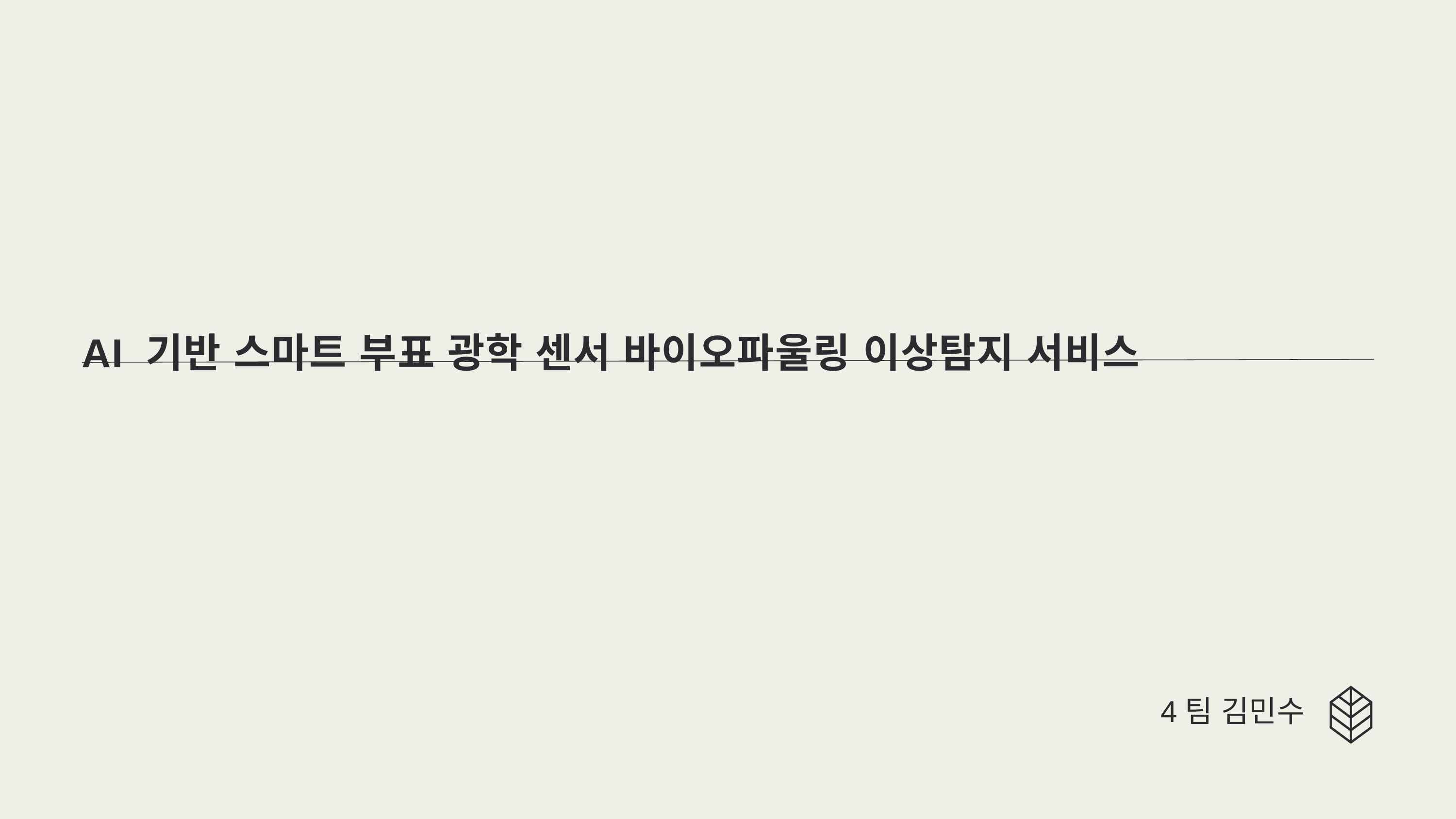

AI 기반 스마트 부표 광학 센서 바이오파울링 이상탐지 서비스

4팀 김민수